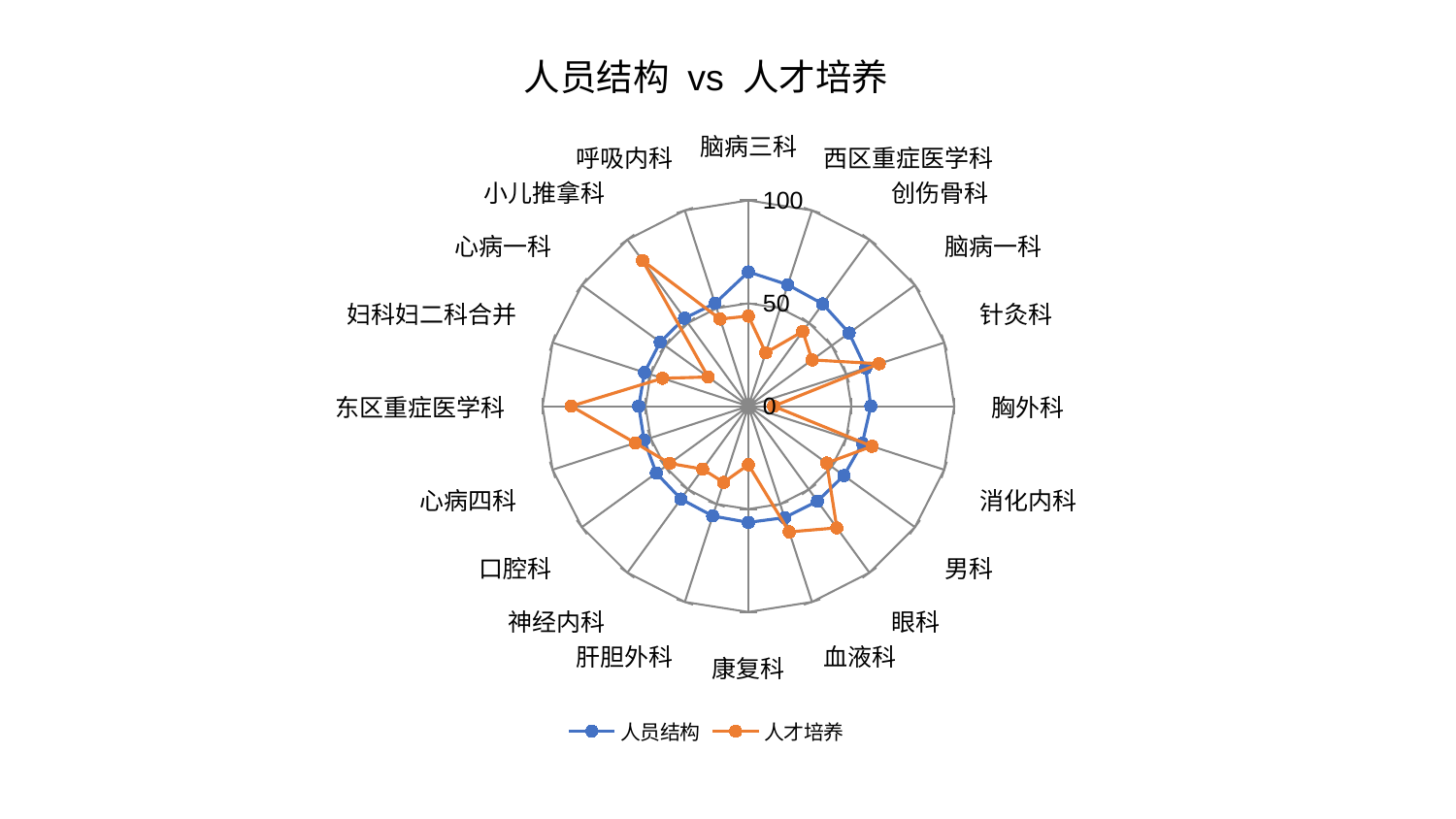

### Chart: 人员结构 vs 人才培养

| Category | 人员结构 | 人才培养 |
|---|---|---|
| 脑病三科 | 65.258783865856 | 43.789697844884124 |
| 西区重症医学科 | 62.05271685492941 | 27.299594963066696 |
| 创伤骨科 | 61.425726482530145 | 44.89885041933252 |
| 脑病一科 | 60.469510472327215 | 38.26835827279725 |
| 针灸科 | 59.87580342904919 | 66.80534667502316 |
| 胸外科 | 59.463004012229064 | 12.231960833608744 |
| 消化内科 | 58.205942690406424 | 63.12067480395489 |
| 男科 | 57.34042177581078 | 46.98571565218956 |
| 眼科 | 57.06479309567973 | 73.08653382311967 |
| 血液科 | 56.95563730883416 | 64.23027991950991 |
| 康复科 | 56.46178992531378 | 28.42764766293826 |
| 肝胆外科 | 56.09062323449807 | 38.95726218844501 |
| 神经内科 | 55.77209353779263 | 37.80315143806267 |
| 口腔科 | 55.30262267527153 | 47.28349896396935 |
| 心病四科 | 53.28147222666626 | 57.81322564607893 |
| 东区重症医学科 | 53.278185470882704 | 86.08111473488243 |
| 妇科妇二科合并 | 53.088611978092516 | 43.90168760896595 |
| 心病一科 | 52.96158474078732 | 24.154468263094063 |
| 小儿推拿科 | 52.82441316931411 | 87.46007616817246 |
| 呼吸内科 | 52.51794958304032 | 44.54185026727199 |
30